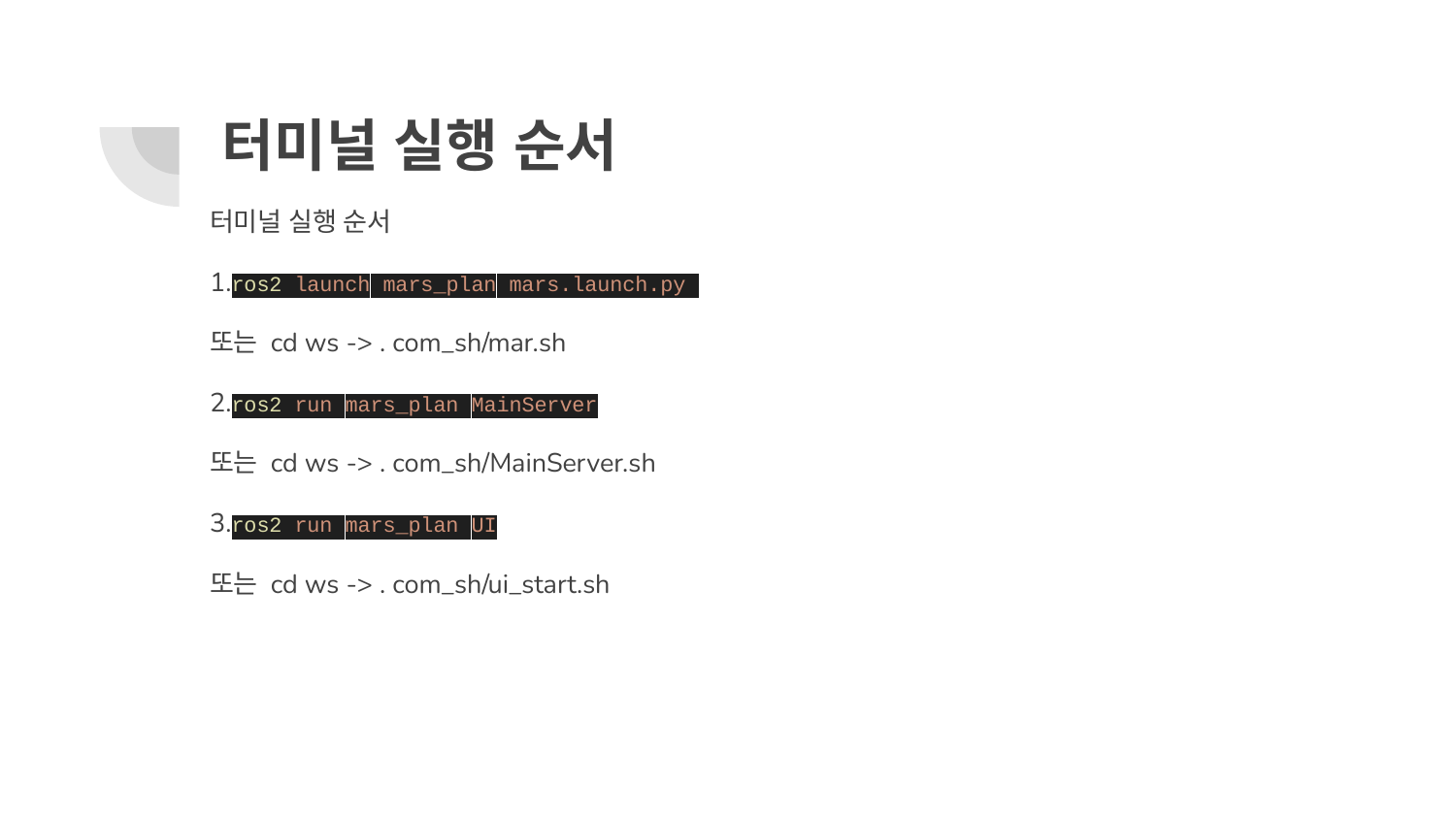

# 터미널 실행 순서
터미널 실행 순서
1.ros2 launch mars_plan mars.launch.py
또는 cd ws -> . com_sh/mar.sh
2.ros2 run mars_plan MainServer
또는 cd ws -> . com_sh/MainServer.sh
3.ros2 run mars_plan UI
또는 cd ws -> . com_sh/ui_start.sh